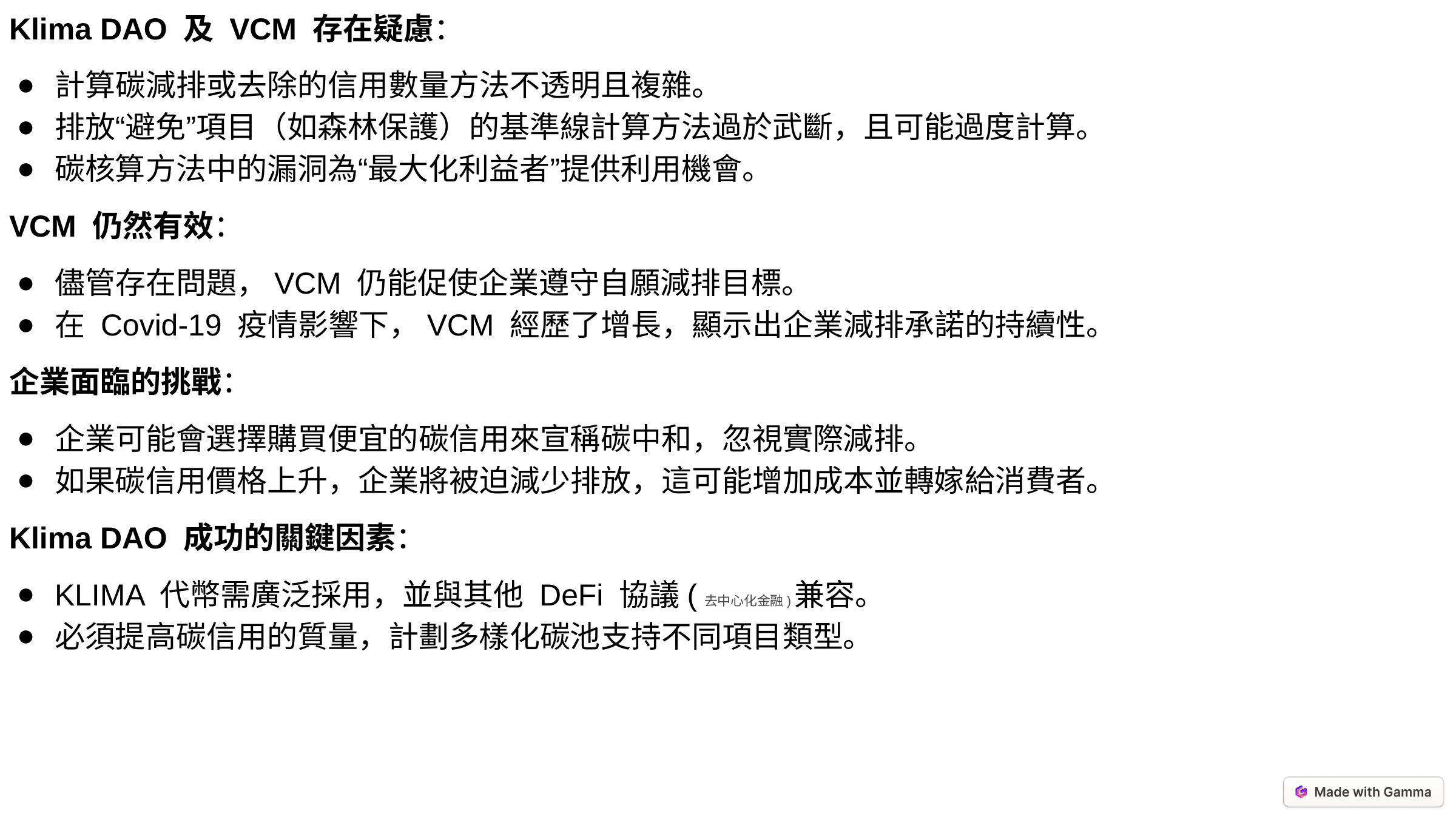

Klima DAO 及 VCM 存在疑慮：
計算碳減排或去除的信用數量方法不透明且複雜。
排放“避免”項目（如森林保護）的基準線計算方法過於武斷，且可能過度計算。
碳核算方法中的漏洞為“最大化利益者”提供利用機會。
VCM 仍然有效：
儘管存在問題，VCM 仍能促使企業遵守自願減排目標。
在 Covid-19 疫情影響下，VCM 經歷了增長，顯示出企業減排承諾的持續性。
企業面臨的挑戰：
企業可能會選擇購買便宜的碳信用來宣稱碳中和，忽視實際減排。
如果碳信用價格上升，企業將被迫減少排放，這可能增加成本並轉嫁給消費者。
Klima DAO 成功的關鍵因素：
KLIMA 代幣需廣泛採用，並與其他 DeFi 協議(去中心化金融)兼容。
必須提高碳信用的質量，計劃多樣化碳池支持不同項目類型。